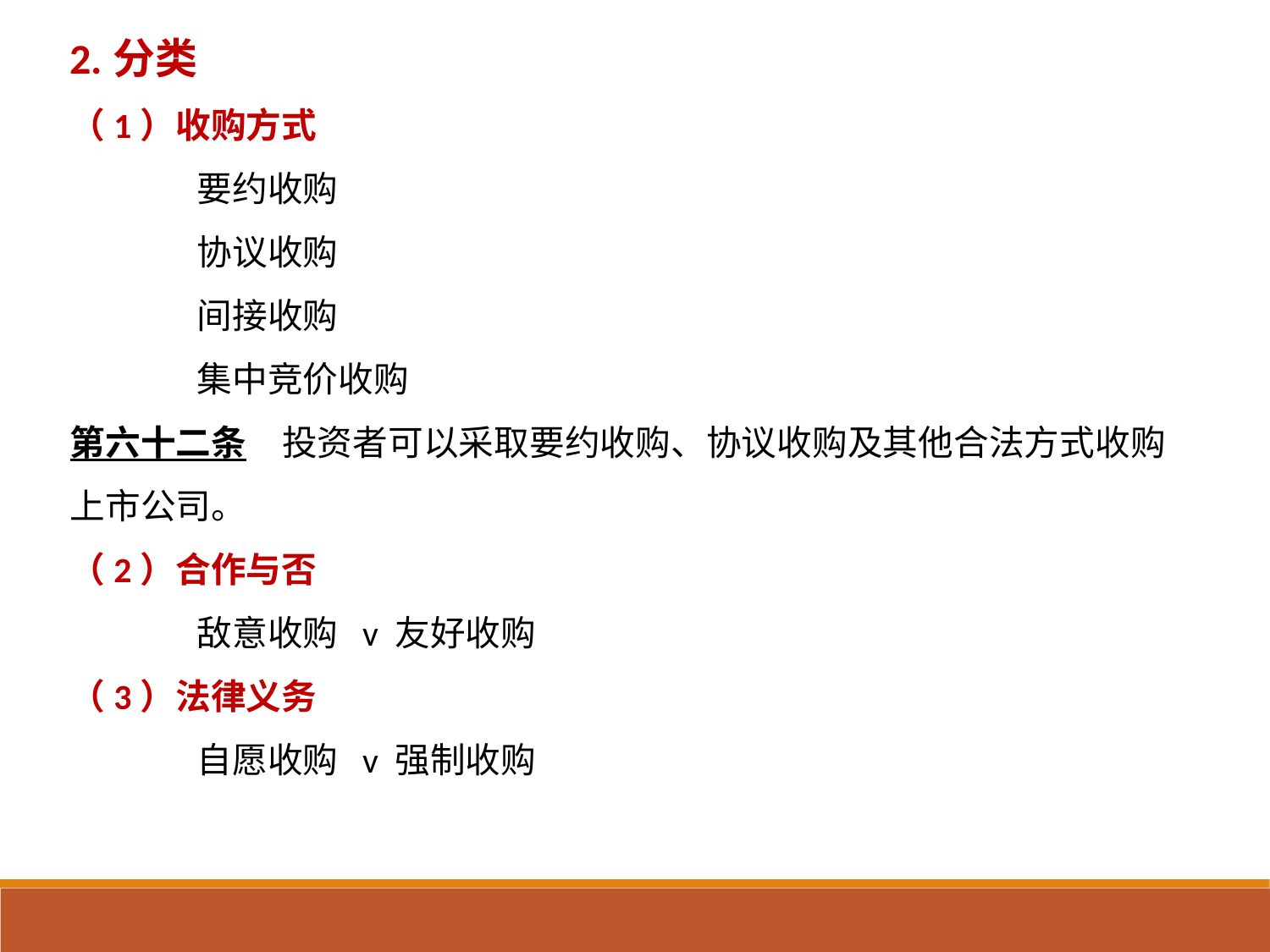

2.分类
（1）收购方式
	要约收购
	协议收购
	间接收购
	集中竞价收购
第六十二条　投资者可以采取要约收购、协议收购及其他合法方式收购上市公司。
（2）合作与否
	敌意收购  v 友好收购
（3）法律义务
	自愿收购  v 强制收购